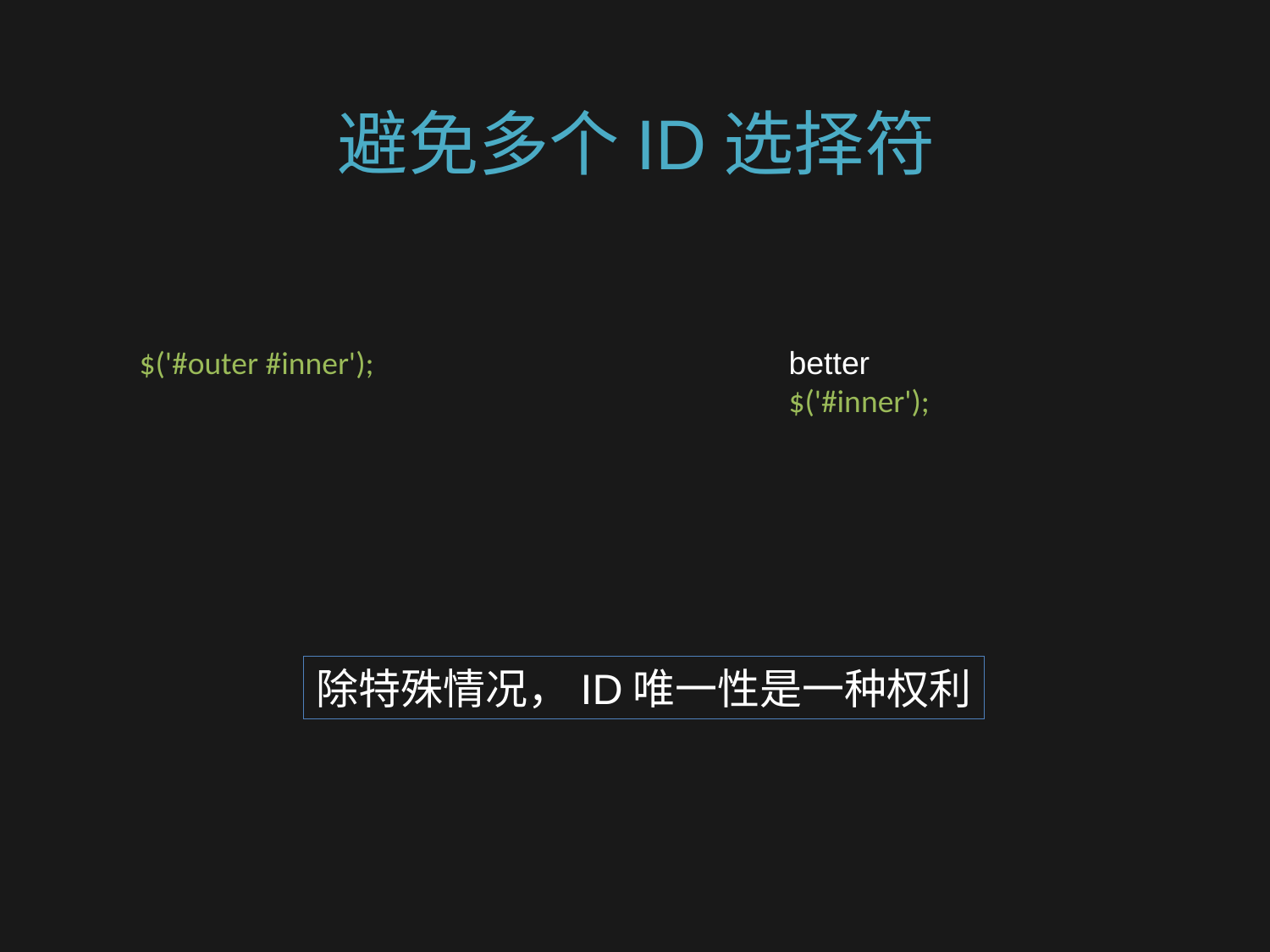

# 避免多个ID选择符
$('#outer #inner');
better
$('#inner');
除特殊情况，ID唯一性是一种权利